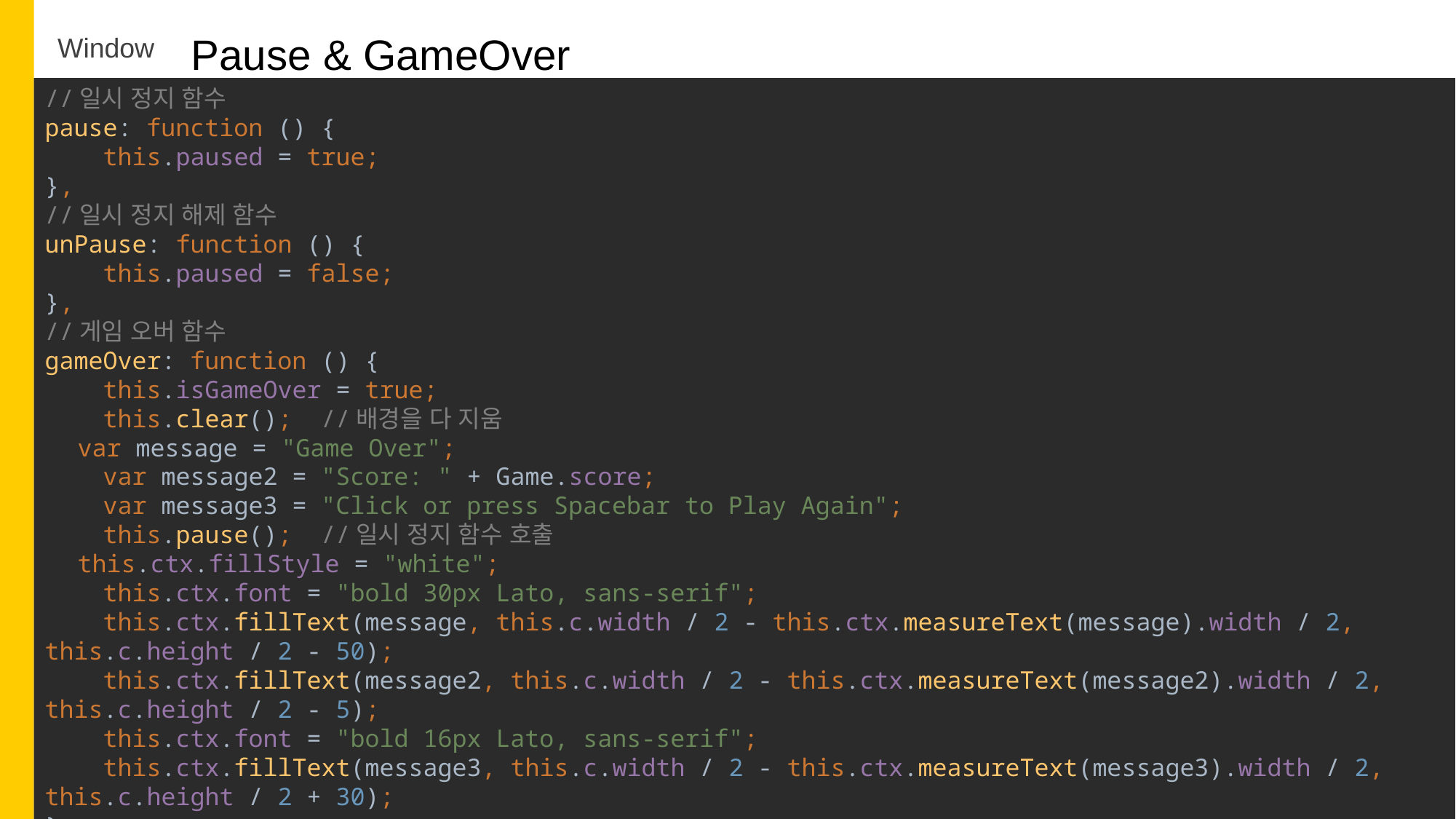

Pause & GameOver
Window
//일시 정지 함수
pause: function () {
    this.paused = true;
},
//일시 정지 해제 함수
unPause: function () {
    this.paused = false;
},
//게임 오버 함수
gameOver: function () {
    this.isGameOver = true;
    this.clear();  //배경을 다 지움
    var message = "Game Over";
    var message2 = "Score: " + Game.score;
    var message3 = "Click or press Spacebar to Play Again";
    this.pause();  //일시 정지 함수 호출
    this.ctx.fillStyle = "white";
    this.ctx.font = "bold 30px Lato, sans-serif";
    this.ctx.fillText(message, this.c.width / 2 - this.ctx.measureText(message).width / 2, this.c.height / 2 - 50);
    this.ctx.fillText(message2, this.c.width / 2 - this.ctx.measureText(message2).width / 2, this.c.height / 2 - 5);
    this.ctx.font = "bold 16px Lato, sans-serif";
    this.ctx.fillText(message3, this.c.width / 2 - this.ctx.measureText(message3).width / 2, this.c.height / 2 + 30);
},